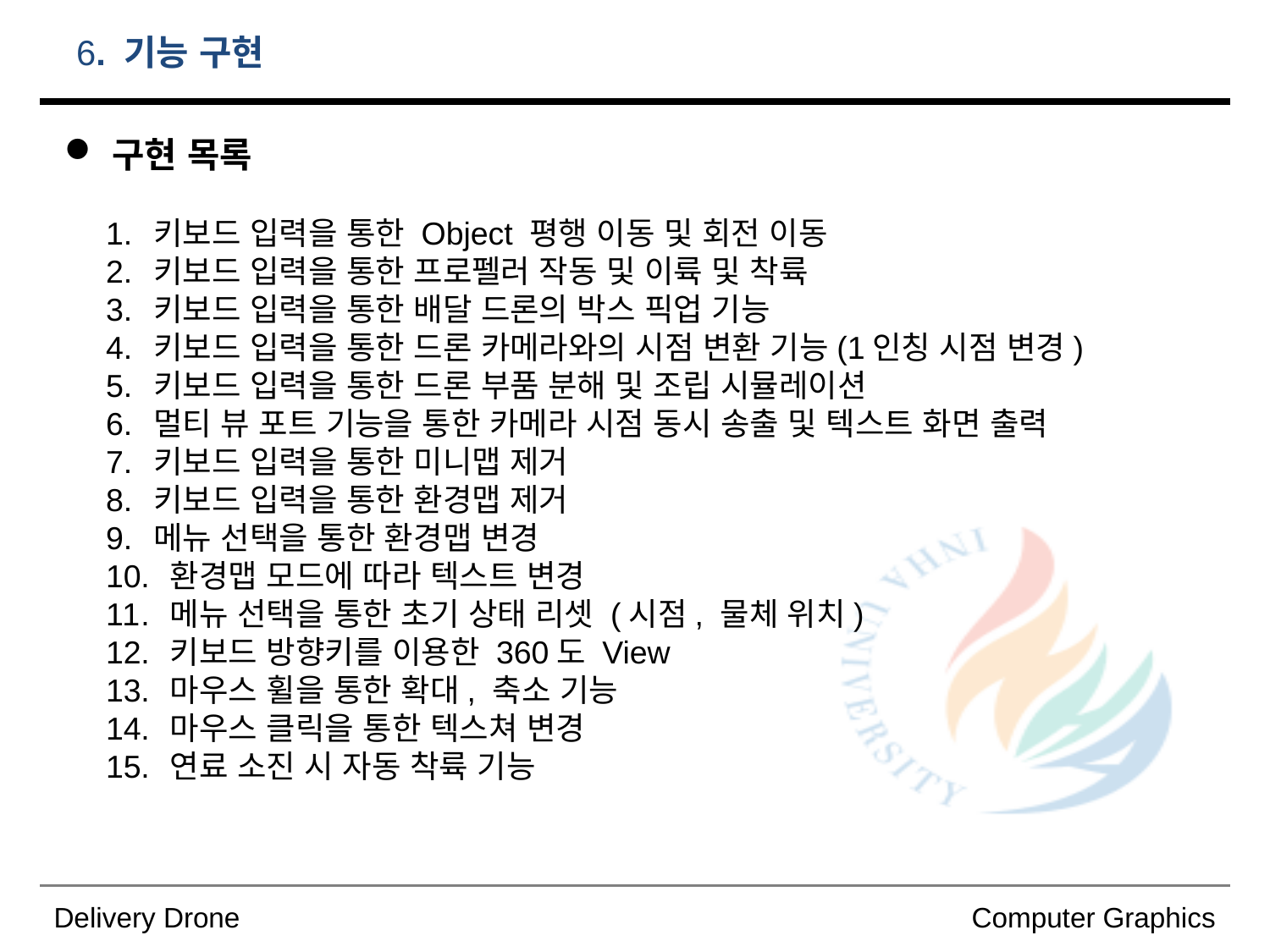

# 6. 기능 구현
구현 목록

키보드 입력을 통한 Object 평행 이동 및 회전 이동
키보드 입력을 통한 프로펠러 작동 및 이륙 및 착륙
키보드 입력을 통한 배달 드론의 박스 픽업 기능
키보드 입력을 통한 드론 카메라와의 시점 변환 기능(1인칭 시점 변경)
키보드 입력을 통한 드론 부품 분해 및 조립 시뮬레이션
멀티 뷰 포트 기능을 통한 카메라 시점 동시 송출 및 텍스트 화면 출력
키보드 입력을 통한 미니맵 제거
키보드 입력을 통한 환경맵 제거
메뉴 선택을 통한 환경맵 변경
 환경맵 모드에 따라 텍스트 변경
 메뉴 선택을 통한 초기 상태 리셋 (시점, 물체 위치)
 키보드 방향키를 이용한 360도 View
 마우스 휠을 통한 확대, 축소 기능
 마우스 클릭을 통한 텍스쳐 변경
 연료 소진 시 자동 착륙 기능

38